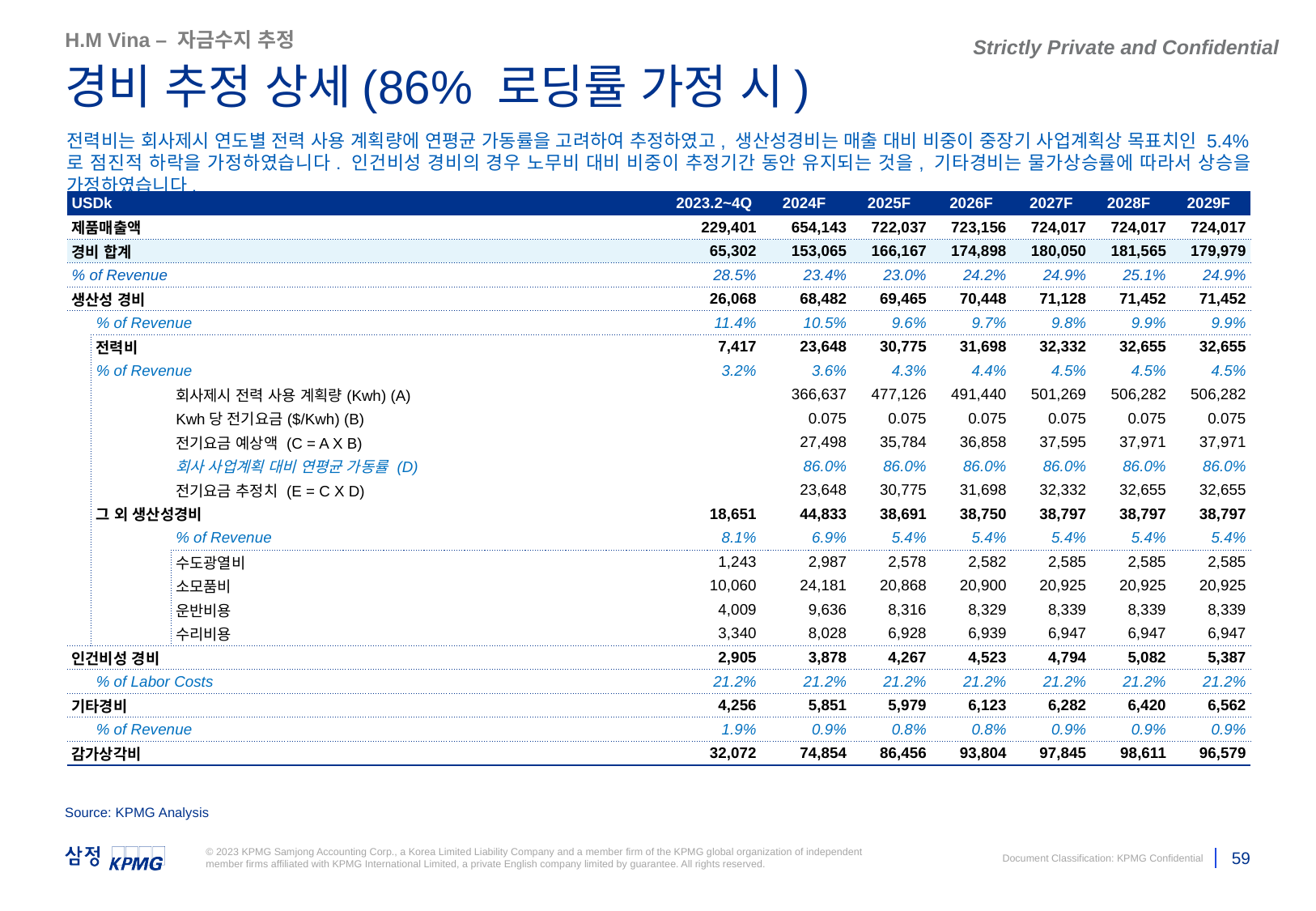

H.M Vina – 자금수지 추정
경비 추정 상세(86% 로딩률 가정 시)
전력비는 회사제시 연도별 전력 사용 계획량에 연평균 가동률을 고려하여 추정하였고, 생산성경비는 매출 대비 비중이 중장기 사업계획상 목표치인 5.4%로 점진적 하락을 가정하였습니다. 인건비성 경비의 경우 노무비 대비 비중이 추정기간 동안 유지되는 것을, 기타경비는 물가상승률에 따라서 상승을 가정하였습니다.
| USDk |  |  |  |  | 2023.2~4Q | 2024F | 2025F | 2026F | 2027F | 2028F | 2029F |
| --- | --- | --- | --- | --- | --- | --- | --- | --- | --- | --- | --- |
| 제품매출액 |  |  |  |  | 229,401 | 654,143 | 722,037 | 723,156 | 724,017 | 724,017 | 724,017 |
| 경비 합계 |  |  |  |  | 65,302 | 153,065 | 166,167 | 174,898 | 180,050 | 181,565 | 179,979 |
| % of Revenue |  |  |  |  | 28.5% | 23.4% | 23.0% | 24.2% | 24.9% | 25.1% | 24.9% |
| 생산성 경비 |  |  |  |  | 26,068 | 68,482 | 69,465 | 70,448 | 71,128 | 71,452 | 71,452 |
|  | % of Revenue |  |  |  | 11.4% | 10.5% | 9.6% | 9.7% | 9.8% | 9.9% | 9.9% |
|  | 전력비 |  |  |  | 7,417 | 23,648 | 30,775 | 31,698 | 32,332 | 32,655 | 32,655 |
|  | % of Revenue |  |  |  | 3.2% | 3.6% | 4.3% | 4.4% | 4.5% | 4.5% | 4.5% |
|  |  | 회사제시 전력 사용 계획량(Kwh) (A) |  |  |  | 366,637 | 477,126 | 491,440 | 501,269 | 506,282 | 506,282 |
|  |  | Kwh당 전기요금($/Kwh) (B) |  |  |  | 0.075 | 0.075 | 0.075 | 0.075 | 0.075 | 0.075 |
|  |  | 전기요금 예상액 (C = A X B) |  |  |  | 27,498 | 35,784 | 36,858 | 37,595 | 37,971 | 37,971 |
|  |  | 회사 사업계획 대비 연평균 가동률 (D) |  |  |  | 86.0% | 86.0% | 86.0% | 86.0% | 86.0% | 86.0% |
|  |  | 전기요금 추정치 (E = C X D) |  |  |  | 23,648 | 30,775 | 31,698 | 32,332 | 32,655 | 32,655 |
|  | 그 외 생산성경비 |  |  |  | 18,651 | 44,833 | 38,691 | 38,750 | 38,797 | 38,797 | 38,797 |
|  |  | % of Revenue |  |  | 8.1% | 6.9% | 5.4% | 5.4% | 5.4% | 5.4% | 5.4% |
|  |  | 수도광열비 |  |  | 1,243 | 2,987 | 2,578 | 2,582 | 2,585 | 2,585 | 2,585 |
|  |  | 소모품비 |  |  | 10,060 | 24,181 | 20,868 | 20,900 | 20,925 | 20,925 | 20,925 |
|  |  | 운반비용 |  |  | 4,009 | 9,636 | 8,316 | 8,329 | 8,339 | 8,339 | 8,339 |
|  |  | 수리비용 |  |  | 3,340 | 8,028 | 6,928 | 6,939 | 6,947 | 6,947 | 6,947 |
| 인건비성 경비 |  |  |  |  | 2,905 | 3,878 | 4,267 | 4,523 | 4,794 | 5,082 | 5,387 |
|  | % of Labor Costs |  |  |  | 21.2% | 21.2% | 21.2% | 21.2% | 21.2% | 21.2% | 21.2% |
| 기타경비 |  |  |  |  | 4,256 | 5,851 | 5,979 | 6,123 | 6,282 | 6,420 | 6,562 |
|  | % of Revenue |  |  |  | 1.9% | 0.9% | 0.8% | 0.8% | 0.9% | 0.9% | 0.9% |
| 감가상각비 |  |  |  |  | 32,072 | 74,854 | 86,456 | 93,804 | 97,845 | 98,611 | 96,579 |
Source: KPMG Analysis